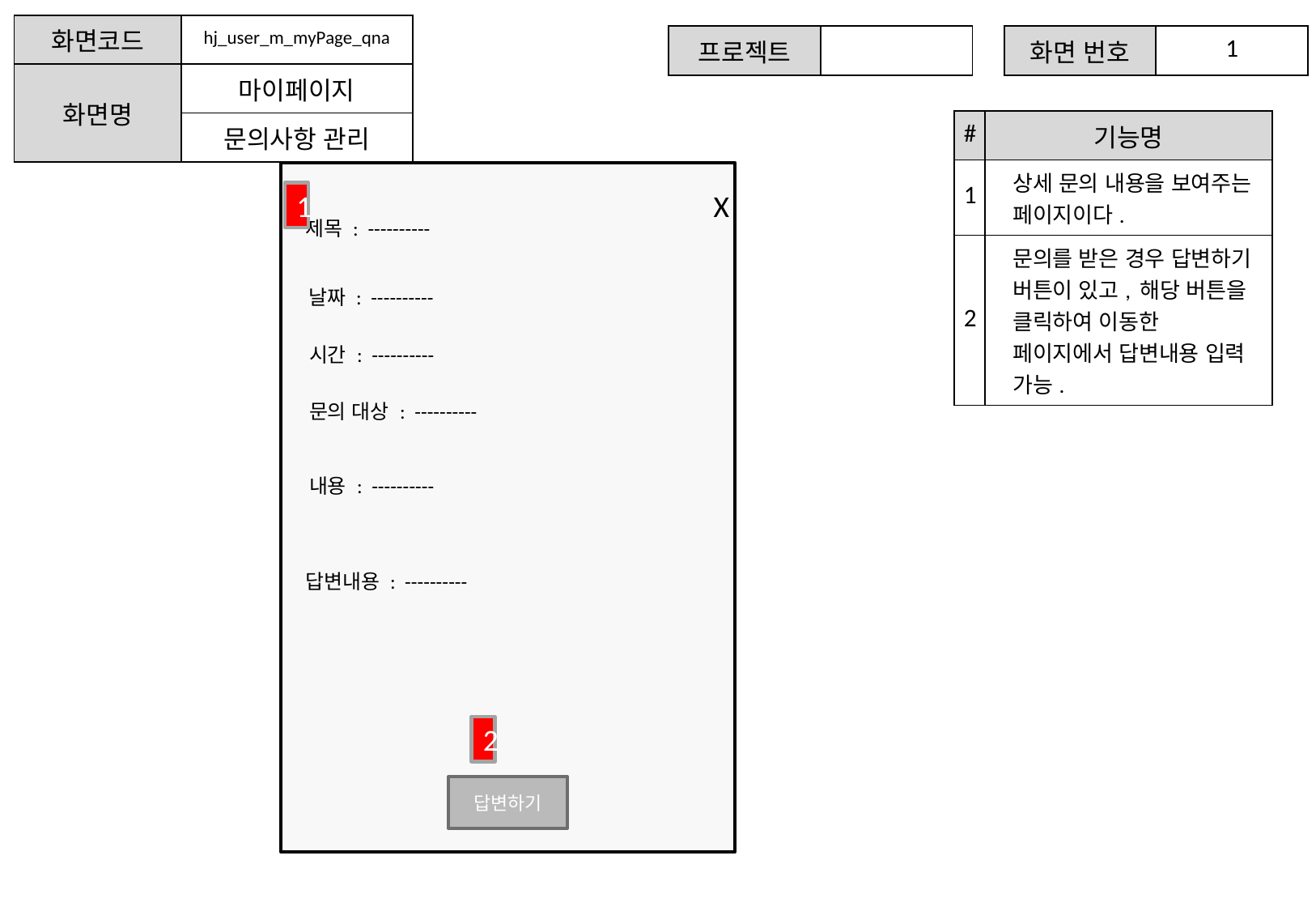

| 화면코드 | hj\_user\_m\_myPage\_qna |
| --- | --- |
| 화면명 | 마이페이지 |
|  | 문의사항 관리 |
| 프로젝트 |  |
| --- | --- |
| 화면 번호 | 1 |
| --- | --- |
| # | 기능명 |
| --- | --- |
| 1 | 상세 문의 내용을 보여주는 페이지이다. |
| 2 | 문의를 받은 경우 답변하기 버튼이 있고, 해당 버튼을 클릭하여 이동한 페이지에서 답변내용 입력 가능. |

세미나존

X
1
제목 :  ----------
QnA
세미나존
세미나
밋업
날짜 :  ----------
시간 :  ----------
문의 대상 :  ----------
내용 :  ----------
답변내용 :  ----------
2
답변하기